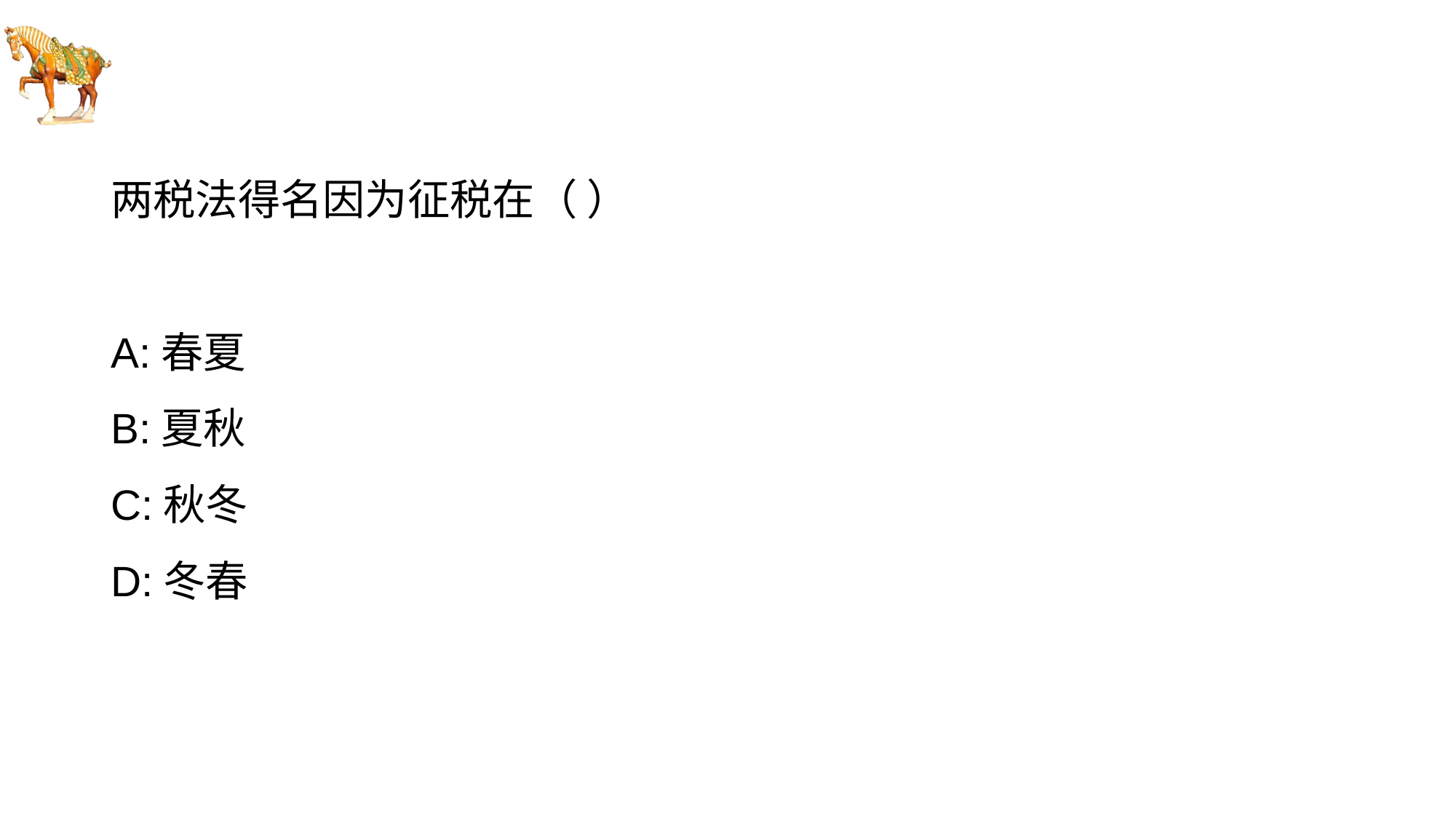

#
两税法得名因为征税在（ ）

A:春夏
B:夏秋
C:秋冬
D:冬春

56